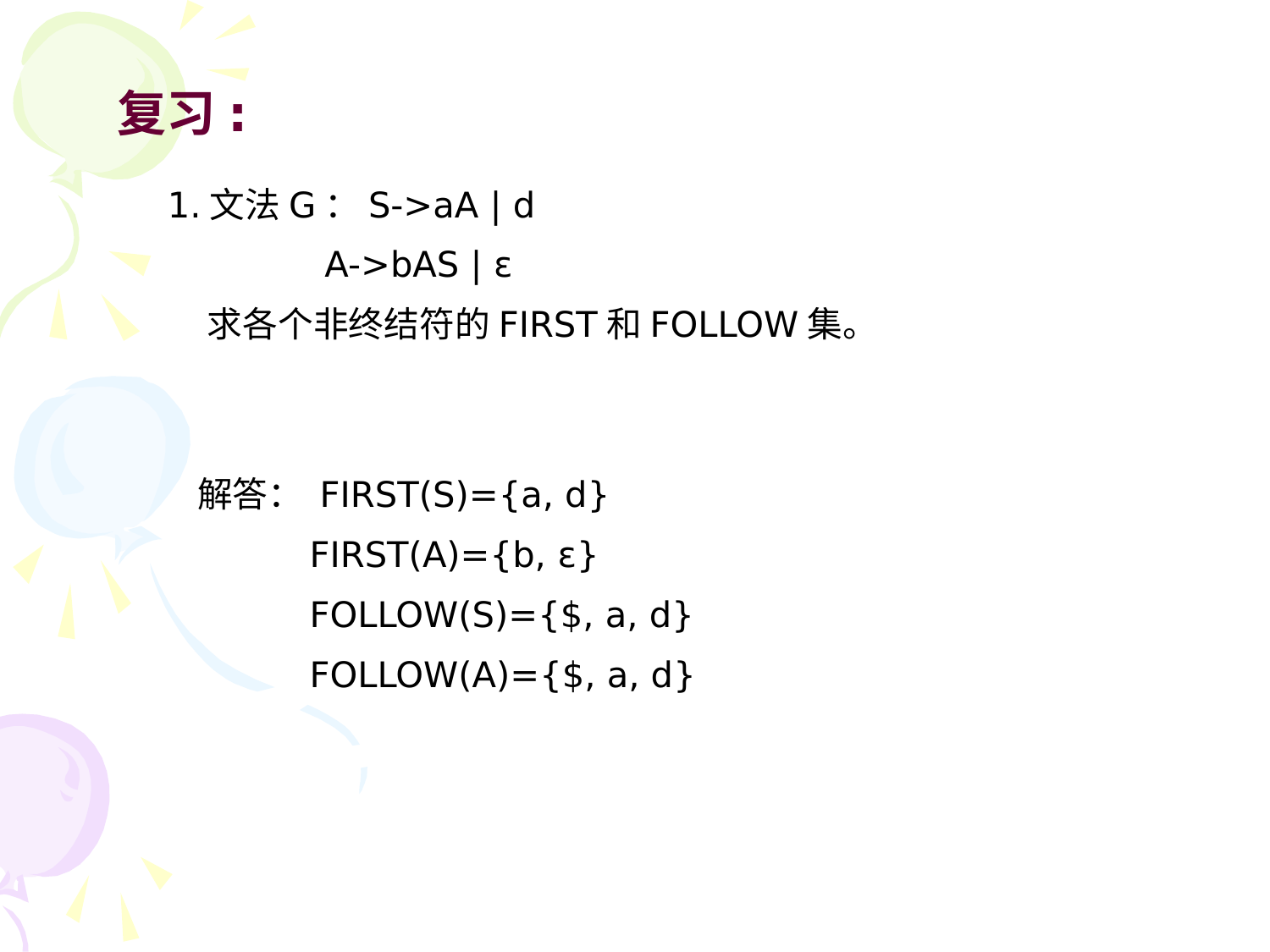

复习:
1.文法G：S->aA | d
              A->bAS | ε
    求各个非终结符的FIRST和FOLLOW集。
解答： FIRST(S)={a, d}
          FIRST(A)={b, ε}
          FOLLOW(S)={$, a, d}
          FOLLOW(A)={$, a, d}
86